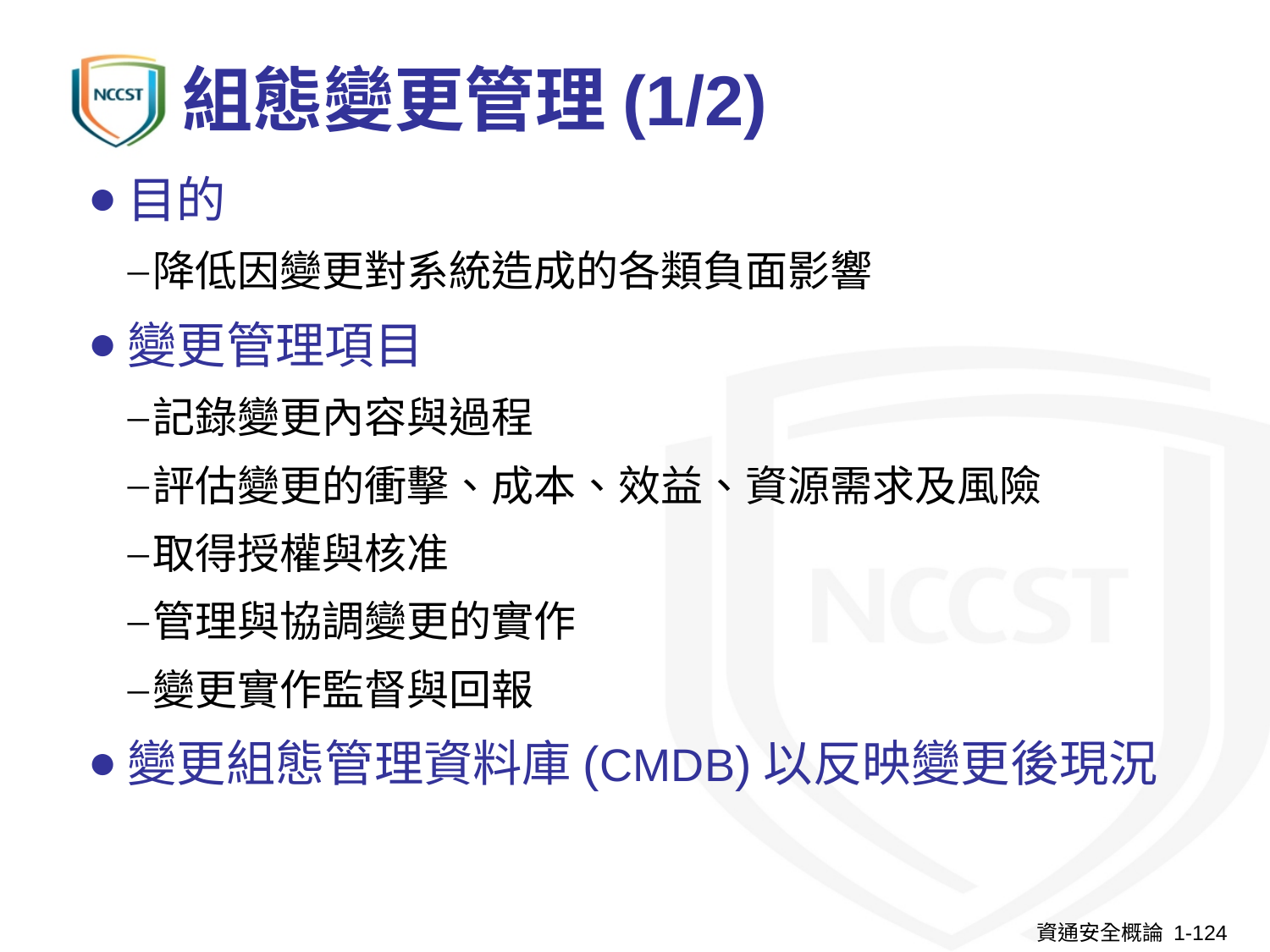

# 組態變更管理(1/2)
目的
降低因變更對系統造成的各類負面影響
變更管理項目
記錄變更內容與過程
評估變更的衝擊、成本、效益、資源需求及風險
取得授權與核准
管理與協調變更的實作
變更實作監督與回報
變更組態管理資料庫(CMDB)以反映變更後現況